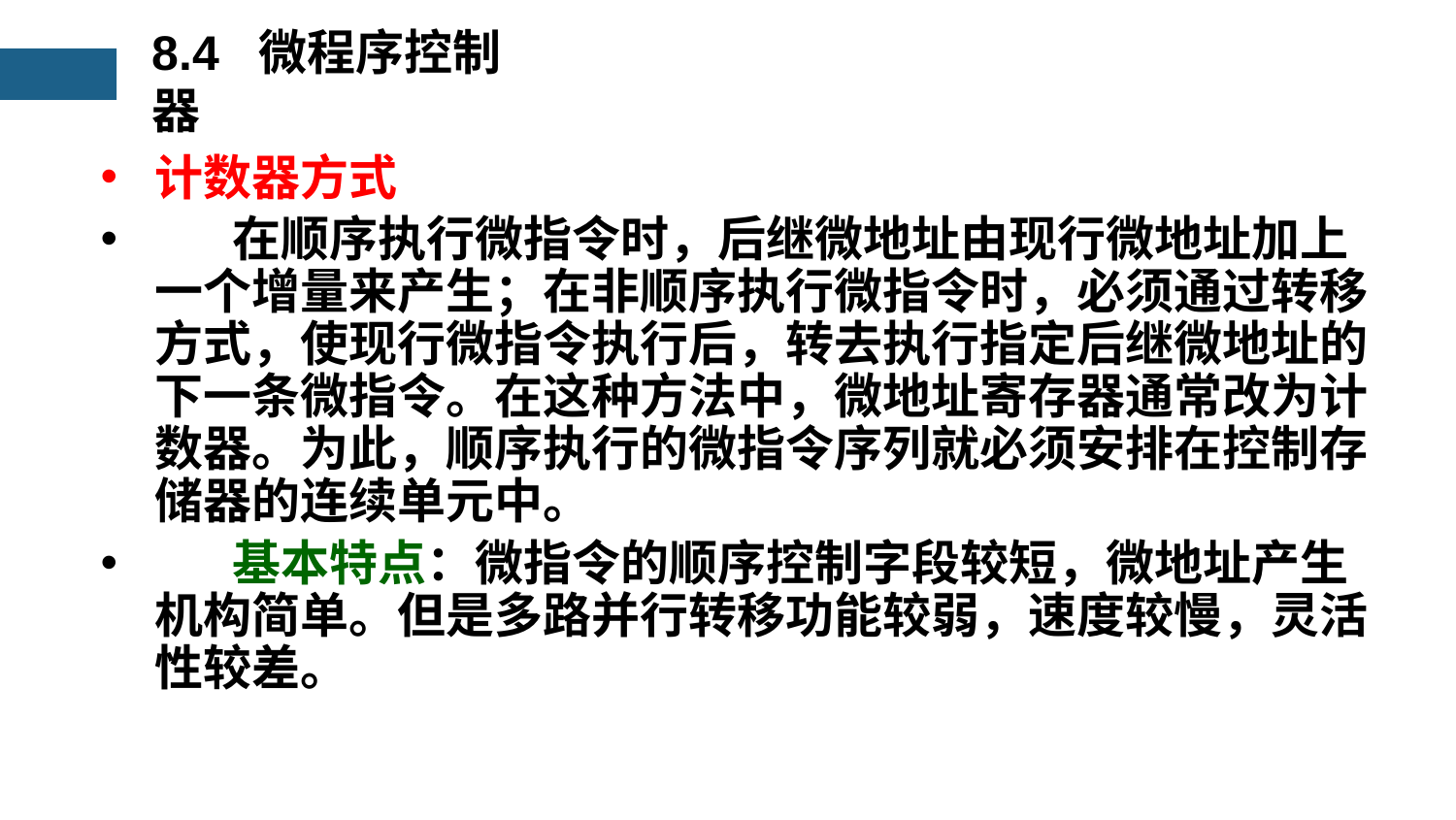

8.4  微程序控制器
计数器方式
      在顺序执行微指令时，后继微地址由现行微地址加上一个增量来产生；在非顺序执行微指令时，必须通过转移方式，使现行微指令执行后，转去执行指定后继微地址的下一条微指令。在这种方法中，微地址寄存器通常改为计数器。为此，顺序执行的微指令序列就必须安排在控制存储器的连续单元中。
      基本特点：微指令的顺序控制字段较短，微地址产生机构简单。但是多路并行转移功能较弱，速度较慢，灵活性较差。